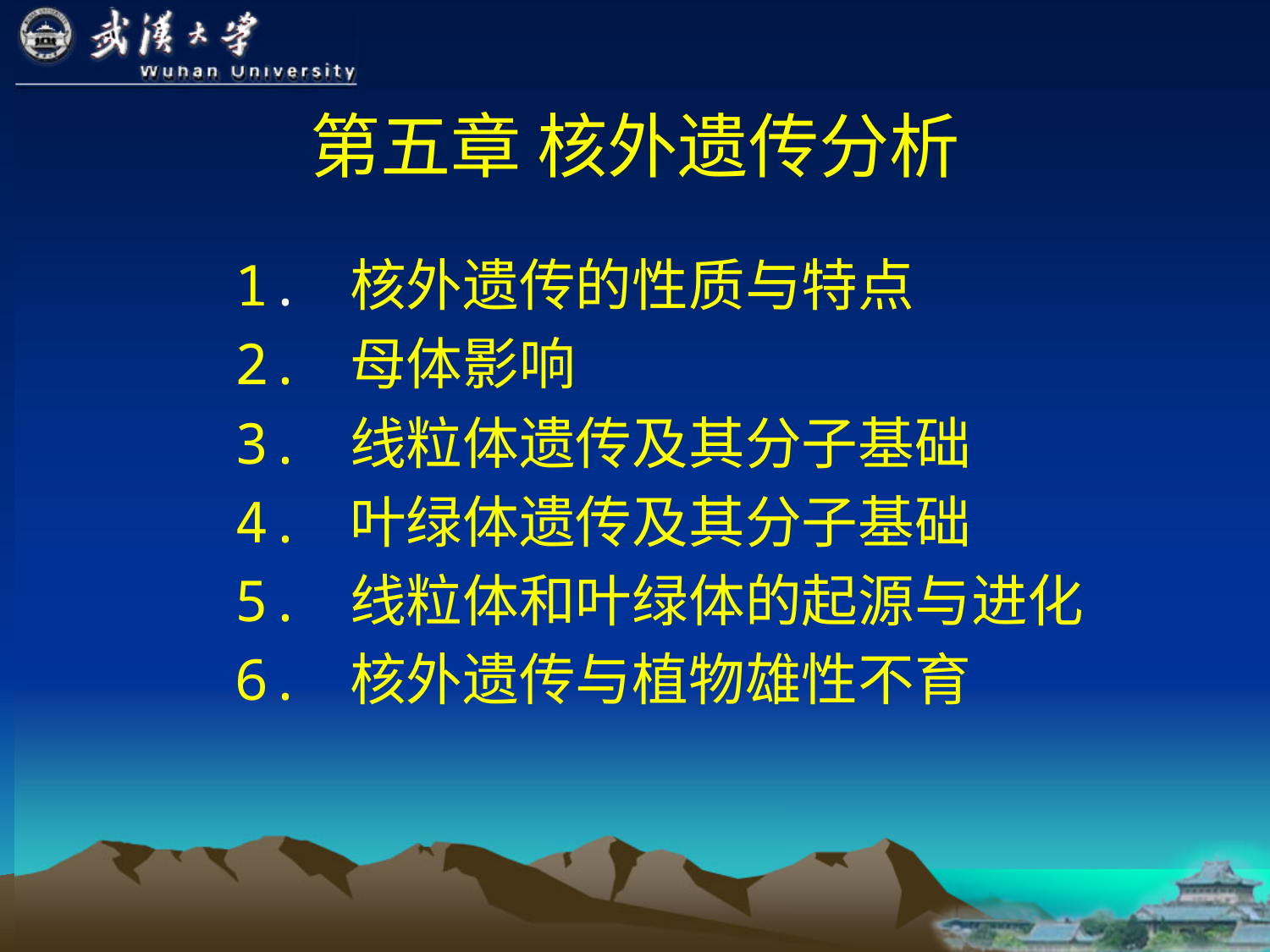

# 第五章 核外遗传分析
1. 核外遗传的性质与特点
2. 母体影响
3. 线粒体遗传及其分子基础
4. 叶绿体遗传及其分子基础
5. 线粒体和叶绿体的起源与进化
6. 核外遗传与植物雄性不育